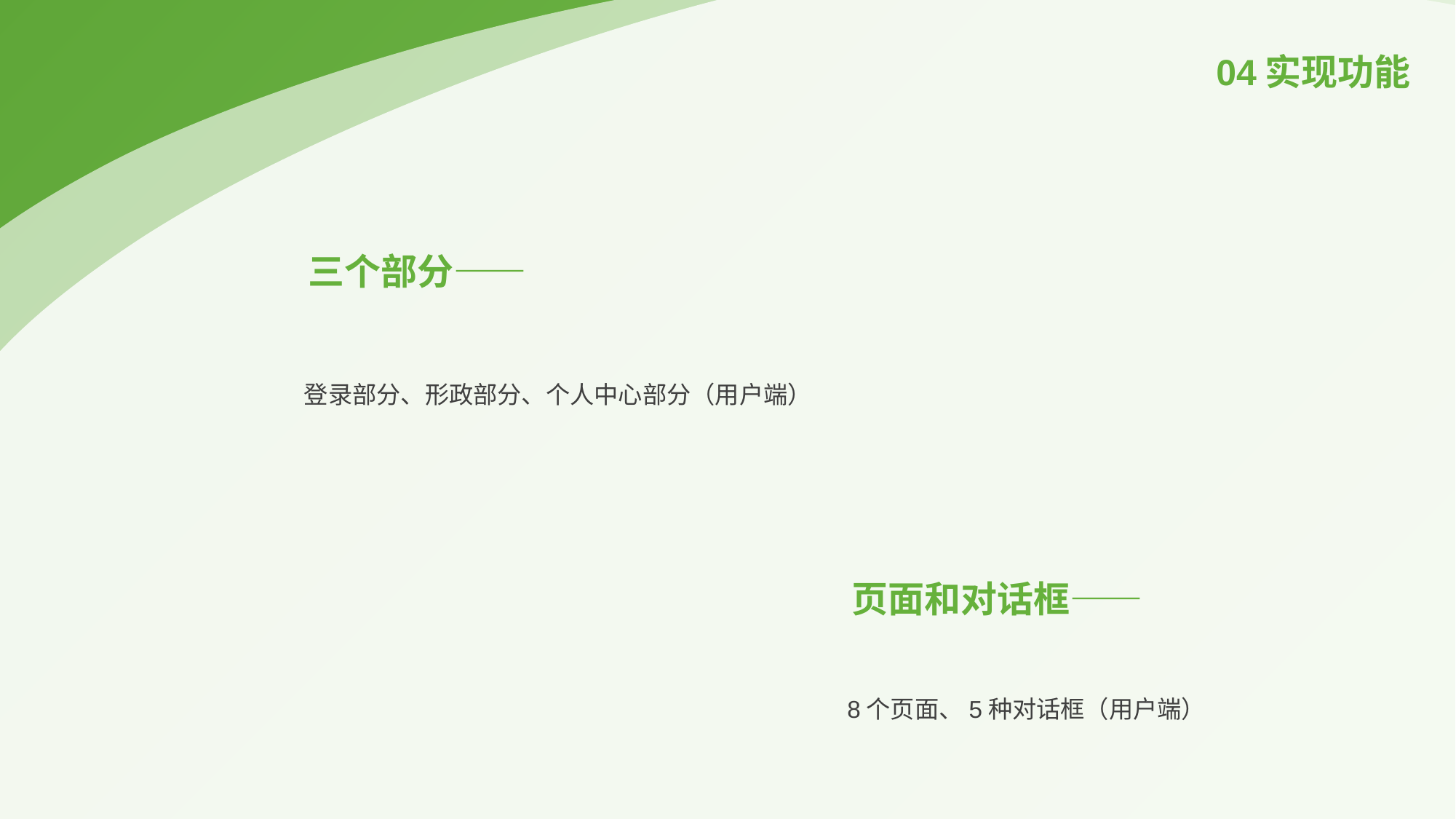

04实现功能
三个部分——
登录部分、形政部分、个人中心部分（用户端）
页面和对话框——
8个页面、5种对话框（用户端）